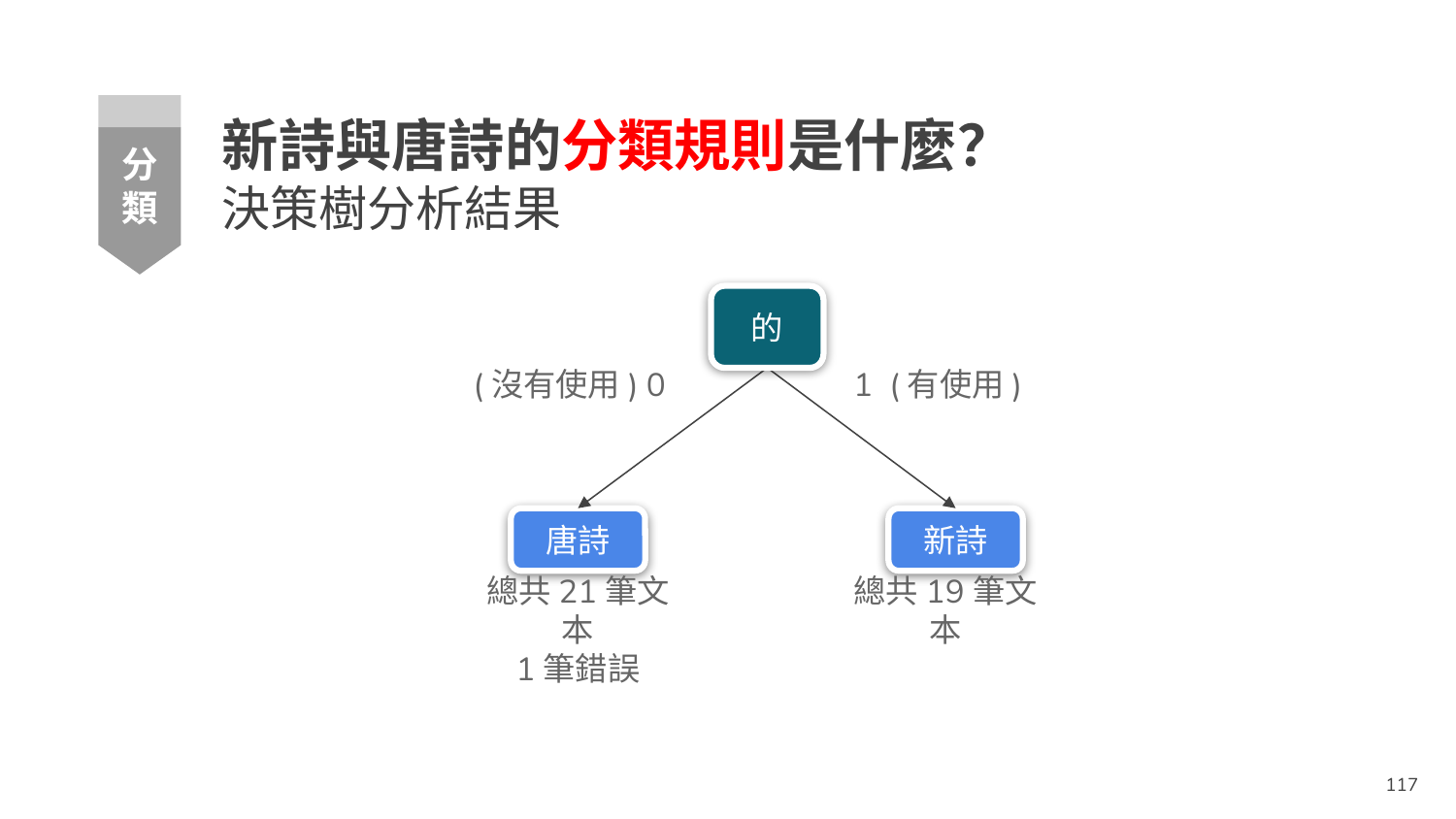

# 新詩與唐詩的分類規則是什麼？
決策樹分析結果
分類

的
 (沒有使用) 0

1  (有使用)

唐詩
新詩
總共21筆文本
1筆錯誤
總共19筆文本

117